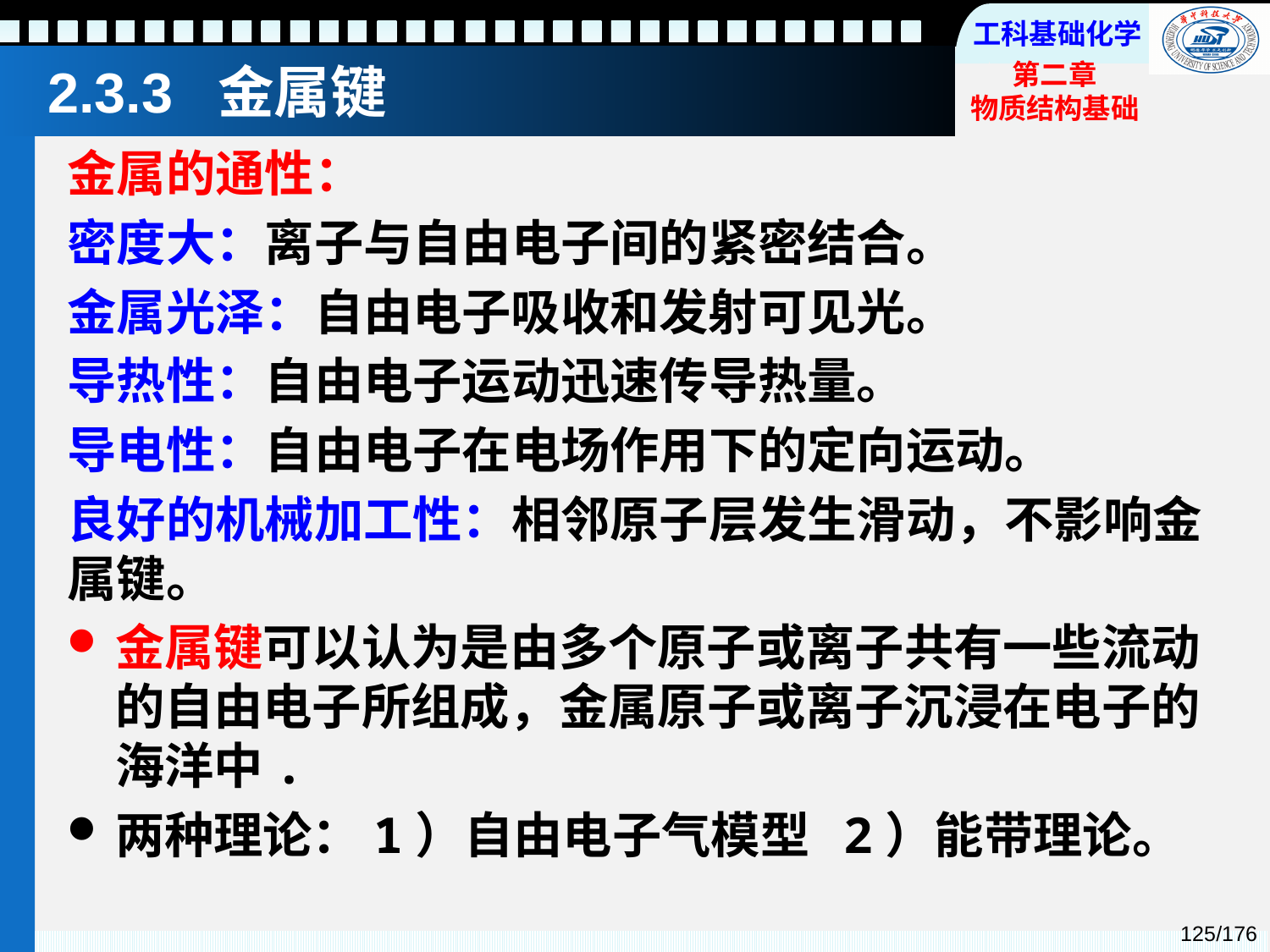

# 2.3.3  金属键
金属的通性：
密度大：离子与自由电子间的紧密结合。
金属光泽：自由电子吸收和发射可见光。
导热性：自由电子运动迅速传导热量。
导电性：自由电子在电场作用下的定向运动。
良好的机械加工性：相邻原子层发生滑动，不影响金属键。
金属键可以认为是由多个原子或离子共有一些流动的自由电子所组成，金属原子或离子沉浸在电子的海洋中.
两种理论：1）自由电子气模型  2）能带理论。